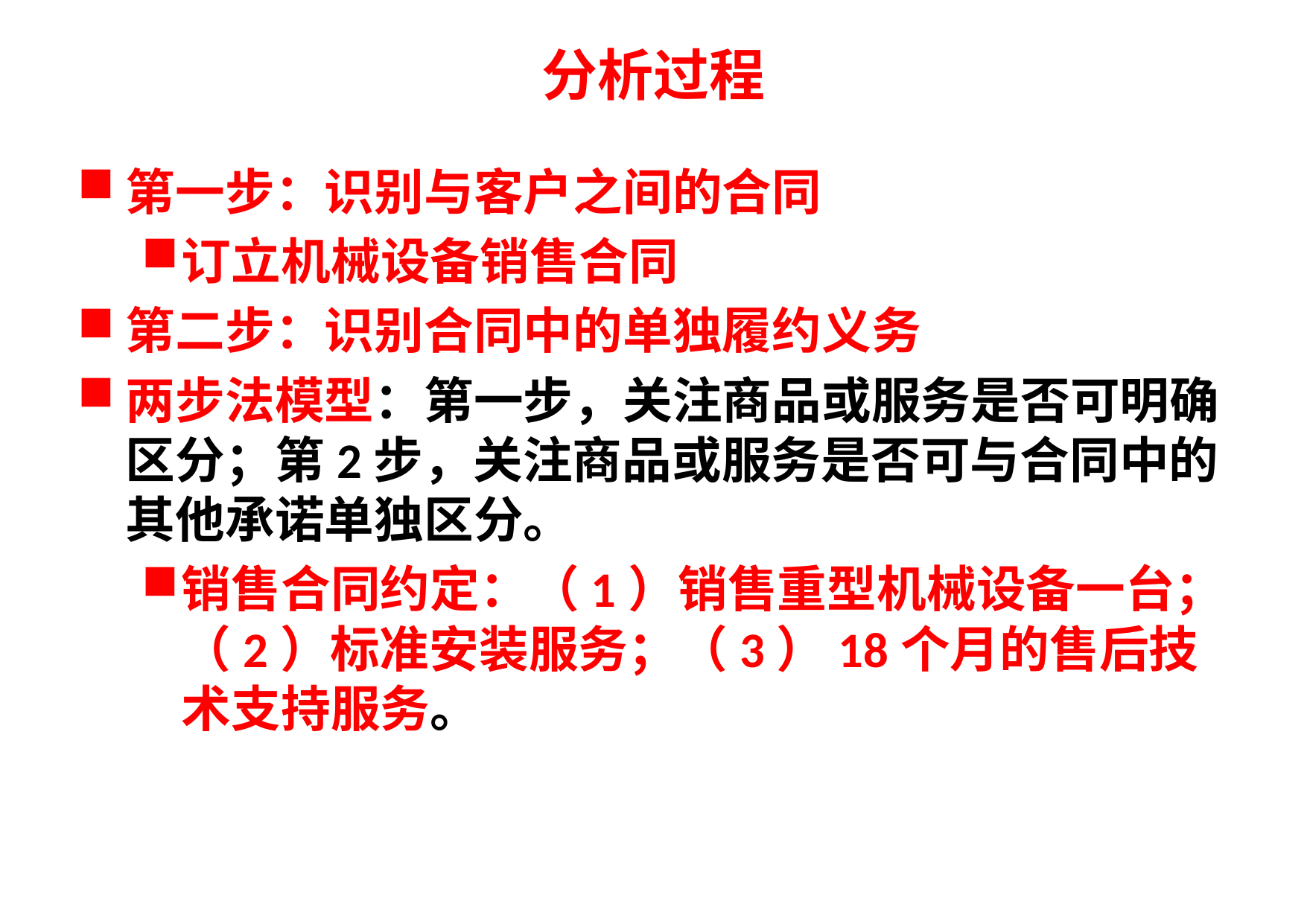

# 分析过程
第一步：识别与客户之间的合同
订立机械设备销售合同
第二步：识别合同中的单独履约义务
两步法模型：第一步，关注商品或服务是否可明确区分；第2步，关注商品或服务是否可与合同中的其他承诺单独区分。
销售合同约定：（1）销售重型机械设备一台；（2）标准安装服务；（3）18个月的售后技术支持服务。

70